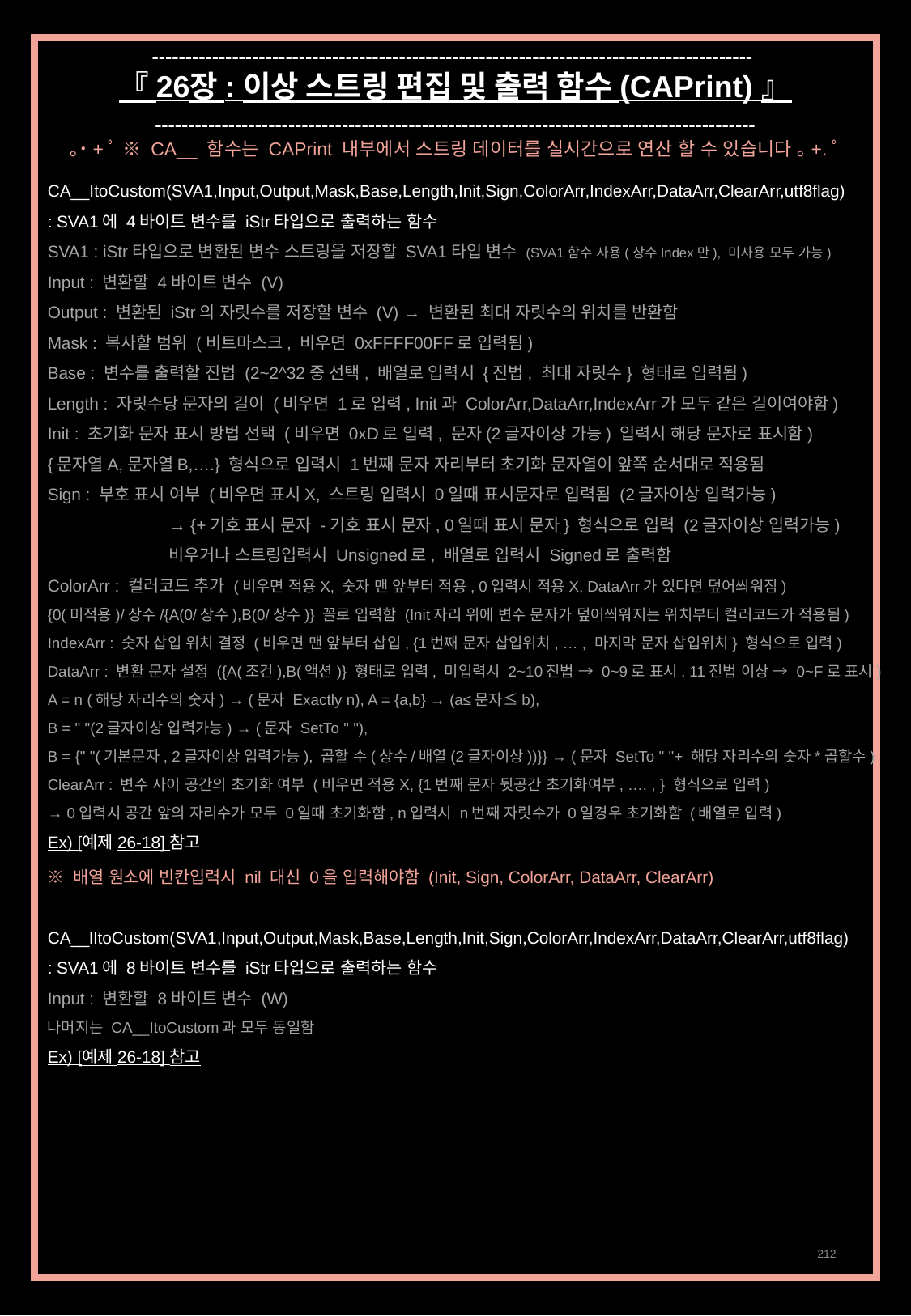

------------------------------------------------------------------------------------------
『 26장 : 이상 스트링 편집 및 출력 함수 (CAPrint) 』
------------------------------------------------------------------------------------------

｡˙+ﾟ ※ CA__ 함수는 CAPrint 내부에서 스트링 데이터를 실시간으로 연산 할 수 있습니다 ｡+.ﾟ
CA__ItoCustom(SVA1,Input,Output,Mask,Base,Length,Init,Sign,ColorArr,IndexArr,DataArr,ClearArr,utf8flag)
: SVA1에 4바이트 변수를 iStr타입으로 출력하는 함수
SVA1 : iStr타입으로 변환된 변수 스트링을 저장할 SVA1타입 변수 (SVA1함수 사용(상수Index만), 미사용 모두 가능)
Input : 변환할 4바이트 변수 (V)
Output : 변환된 iStr의 자릿수를 저장할 변수 (V) → 변환된 최대 자릿수의 위치를 반환함
Mask : 복사할 범위 (비트마스크, 비우면 0xFFFF00FF로 입력됨)
Base : 변수를 출력할 진법 (2~2^32중 선택, 배열로 입력시 {진법, 최대 자릿수} 형태로 입력됨)
Length : 자릿수당 문자의 길이 (비우면 1로 입력, Init과 ColorArr,DataArr,IndexArr가 모두 같은 길이여야함)
Init : 초기화 문자 표시 방법 선택 (비우면 0xD로 입력, 문자(2글자이상 가능) 입력시 해당 문자로 표시함)
{문자열A,문자열B,….} 형식으로 입력시 1번째 문자 자리부터 초기화 문자열이 앞쪽 순서대로 적용됨
Sign : 부호 표시 여부 (비우면 표시X, 스트링 입력시 0일때 표시문자로 입력됨 (2글자이상 입력가능)
	→ {+기호 표시 문자 -기호 표시 문자, 0일때 표시 문자} 형식으로 입력 (2글자이상 입력가능)
	비우거나 스트링입력시 Unsigned로, 배열로 입력시 Signed로 출력함
ColorArr : 컬러코드 추가 (비우면 적용X, 숫자 맨 앞부터 적용, 0입력시 적용X, DataArr가 있다면 덮어씌워짐)
{0(미적용)/상수/{A(0/상수),B(0/상수)} 꼴로 입력함 (Init자리 위에 변수 문자가 덮어씌워지는 위치부터 컬러코드가 적용됨)
IndexArr : 숫자 삽입 위치 결정 (비우면 맨 앞부터 삽입, {1번째 문자 삽입위치, … , 마지막 문자 삽입위치} 형식으로 입력)
DataArr : 변환 문자 설정 ({A(조건),B(액션)} 형태로 입력, 미입력시 2~10진법 → 0~9로 표시, 11진법 이상 → 0~F로 표시)
A = n (해당 자리수의 숫자) → (문자 Exactly n), A = {a,b} → (a≤문자≤b),
B = " "(2글자이상 입력가능) → (문자 SetTo " "),
B = {" "(기본문자, 2글자이상 입력가능), 곱할 수(상수/배열(2글자이상))}} → (문자 SetTo " "+ 해당 자리수의 숫자*곱할수)
ClearArr : 변수 사이 공간의 초기화 여부 (비우면 적용X, {1번째 문자 뒷공간 초기화여부, …. , } 형식으로 입력)
→ 0입력시 공간 앞의 자리수가 모두 0일때 초기화함, n입력시 n번째 자릿수가 0일경우 초기화함 (배열로 입력)
Ex) [예제 26-18] 참고
※ 배열 원소에 빈칸입력시 nil 대신 0을 입력해야함 (Init, Sign, ColorArr, DataArr, ClearArr)

CA__lItoCustom(SVA1,Input,Output,Mask,Base,Length,Init,Sign,ColorArr,IndexArr,DataArr,ClearArr,utf8flag)
: SVA1에 8바이트 변수를 iStr타입으로 출력하는 함수
Input : 변환할 8바이트 변수 (W)
나머지는 CA__ItoCustom과 모두 동일함
Ex) [예제 26-18] 참고
212